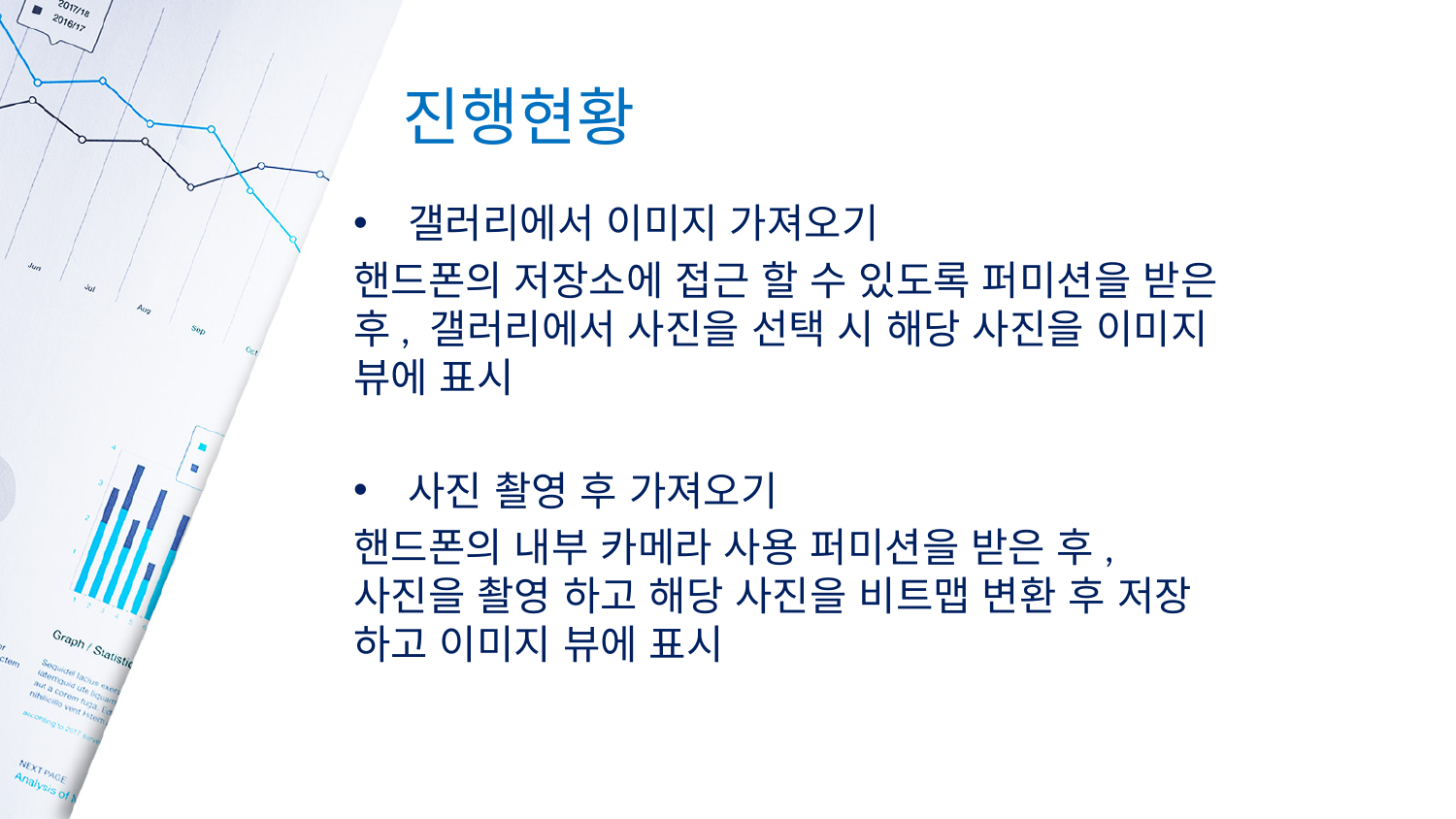

# 진행현황
갤러리에서 이미지 가져오기
핸드폰의 저장소에 접근 할 수 있도록 퍼미션을 받은 후, 갤러리에서 사진을 선택 시 해당 사진을 이미지 뷰에 표시

사진 촬영 후 가져오기
핸드폰의 내부 카메라 사용 퍼미션을 받은 후, 사진을 촬영 하고 해당 사진을 비트맵 변환 후 저장 하고 이미지 뷰에 표시